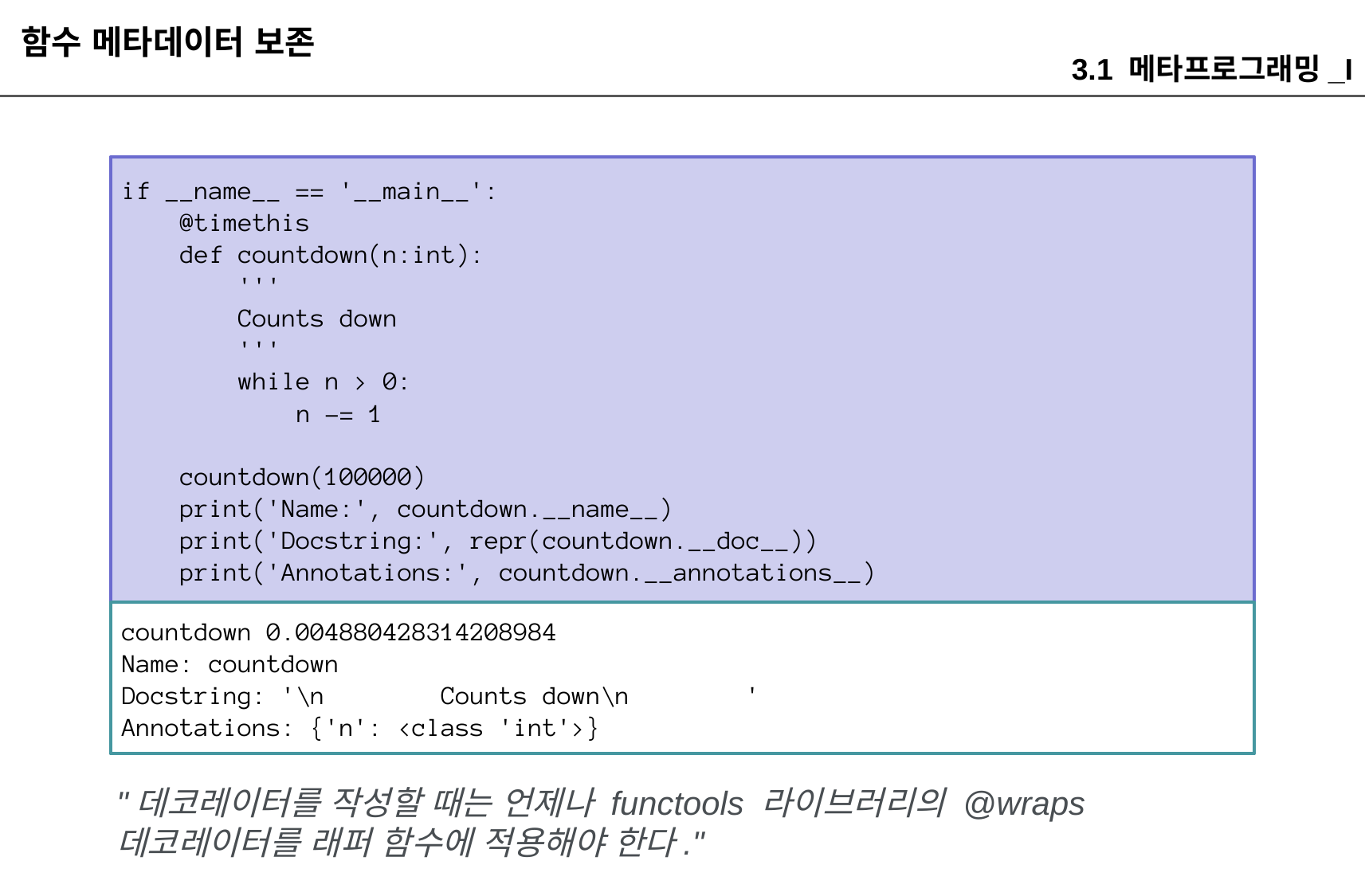

함수 메타데이터 보존
3.1 메타프로그래밍_I
if __name__ == '__main__':
    @timethis
    def countdown(n:int):
        '''
        Counts down
        '''
        while n > 0:
            n -= 1

    countdown(100000)
    print('Name:', countdown.__name__)
    print('Docstring:', repr(countdown.__doc__))
    print('Annotations:', countdown.__annotations__)
countdown 0.004880428314208984
Name: countdown
Docstring: '\n        Counts down\n        '
Annotations: {'n': <class 'int'>}
"데코레이터를 작성할 때는 언제나 functools 라이브러리의 @wraps 데코레이터를 래퍼 함수에 적용해야 한다."